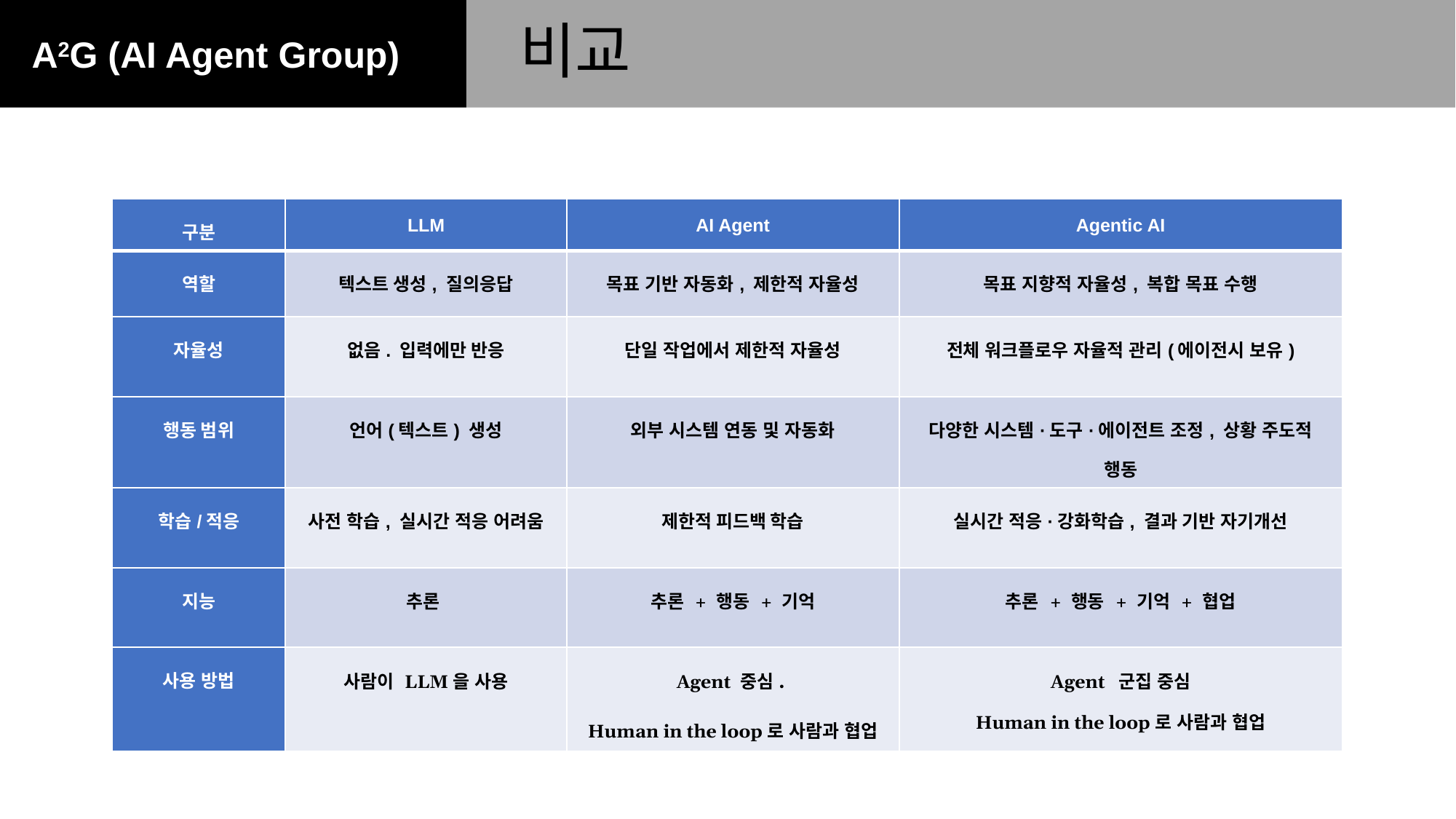

비교
| 구분 | LLM | AI Agent | Agentic AI |
| --- | --- | --- | --- |
| 역할 | 텍스트 생성, 질의응답 | 목표 기반 자동화, 제한적 자율성 | 목표 지향적 자율성, 복합 목표 수행 |
| 자율성 | 없음. 입력에만 반응 | 단일 작업에서 제한적 자율성 | 전체 워크플로우 자율적 관리(에이전시 보유) |
| 행동 범위 | 언어(텍스트) 생성 | 외부 시스템 연동 및 자동화 | 다양한 시스템·도구·에이전트 조정, 상황 주도적 행동 |
| 학습/적응 | 사전 학습, 실시간 적응 어려움 | 제한적 피드백 학습 | 실시간 적응·강화학습, 결과 기반 자기개선 |
| 지능 | 추론 | 추론 + 행동 + 기억 | 추론 + 행동 + 기억 + 협업 |
| 사용 방법 | 사람이 LLM을 사용 | Agent 중심. Human in the loop로 사람과 협업 | Agent 군집 중심 Human in the loop로 사람과 협업 |